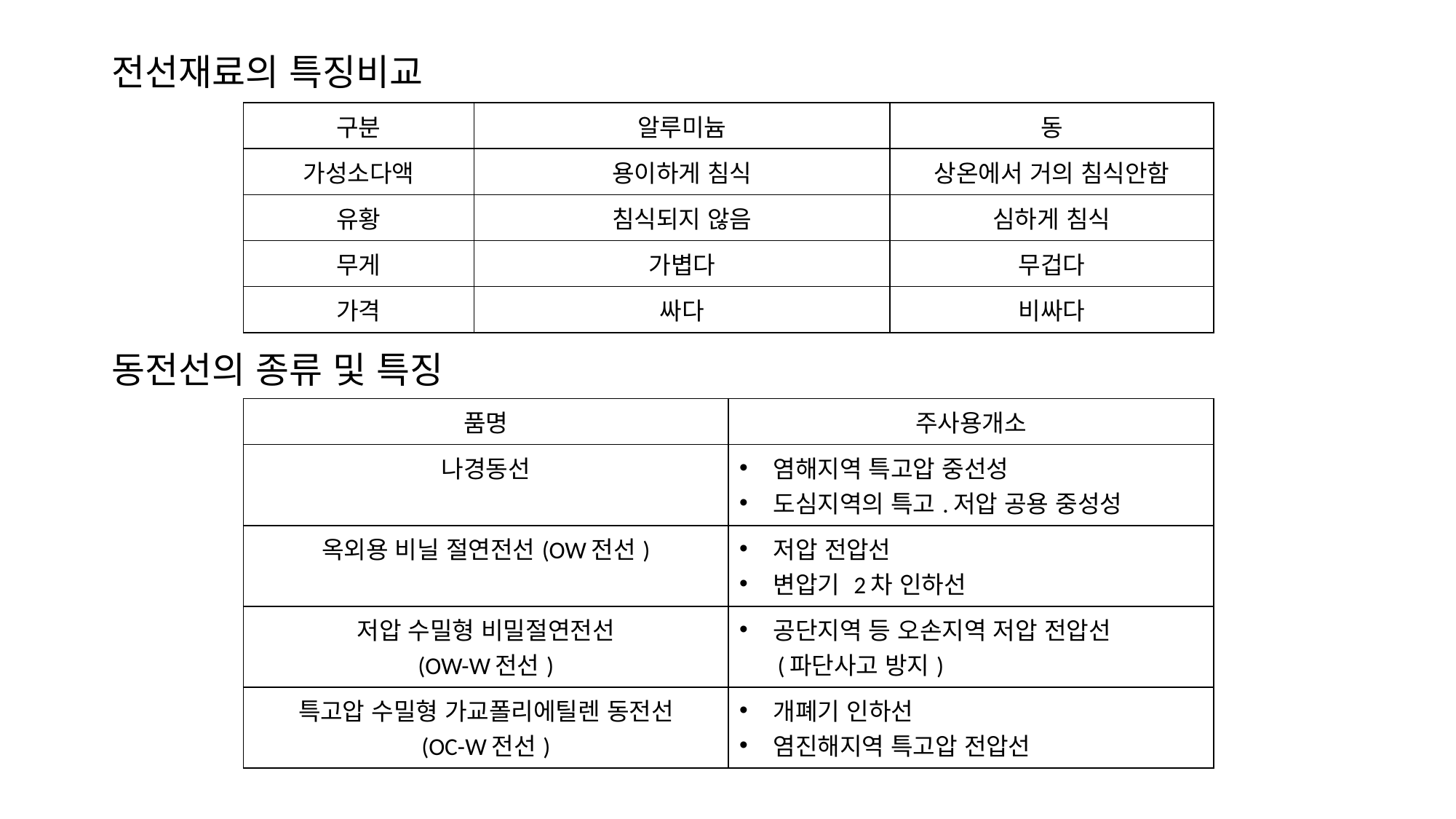

# 전선재료의 특징비교
| 구분 | 알루미늄 | 동 |
| --- | --- | --- |
| 가성소다액 | 용이하게 침식 | 상온에서 거의 침식안함 |
| 유황 | 침식되지 않음 | 심하게 침식 |
| 무게 | 가볍다 | 무겁다 |
| 가격 | 싸다 | 비싸다 |
동전선의 종류 및 특징
| 품명 | 주사용개소 |
| --- | --- |
| 나경동선 | 염해지역 특고압 중선성 도심지역의 특고.저압 공용 중성성 |
| 옥외용 비닐 절연전선(OW전선) | 저압 전압선 변압기 2차 인하선 |
| 저압 수밀형 비밀절연전선 (OW-W전선) | 공단지역 등 오손지역 저압 전압선 (파단사고 방지) |
| 특고압 수밀형 가교폴리에틸렌 동전선 (OC-W전선) | 개폐기 인하선 염진해지역 특고압 전압선 |